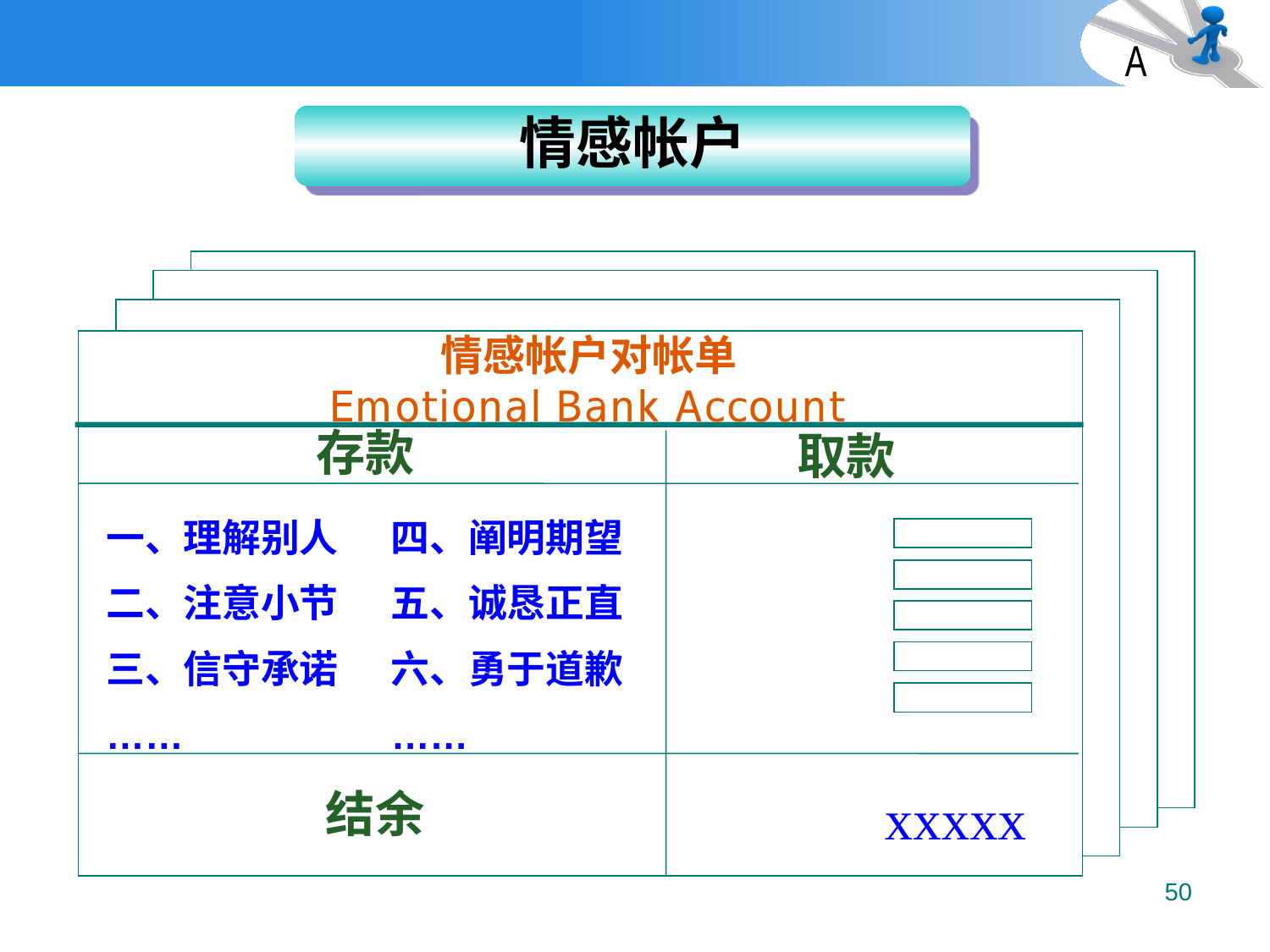

A
情感帐户

情感帐户对帐单
Emotional Bank Account

存款
取款

一、理解别人
二、注意小节
三、信守承诺
……
四、阐明期望
五、诚恳正直
六、勇于道歉
……

结余
xxxxx
50